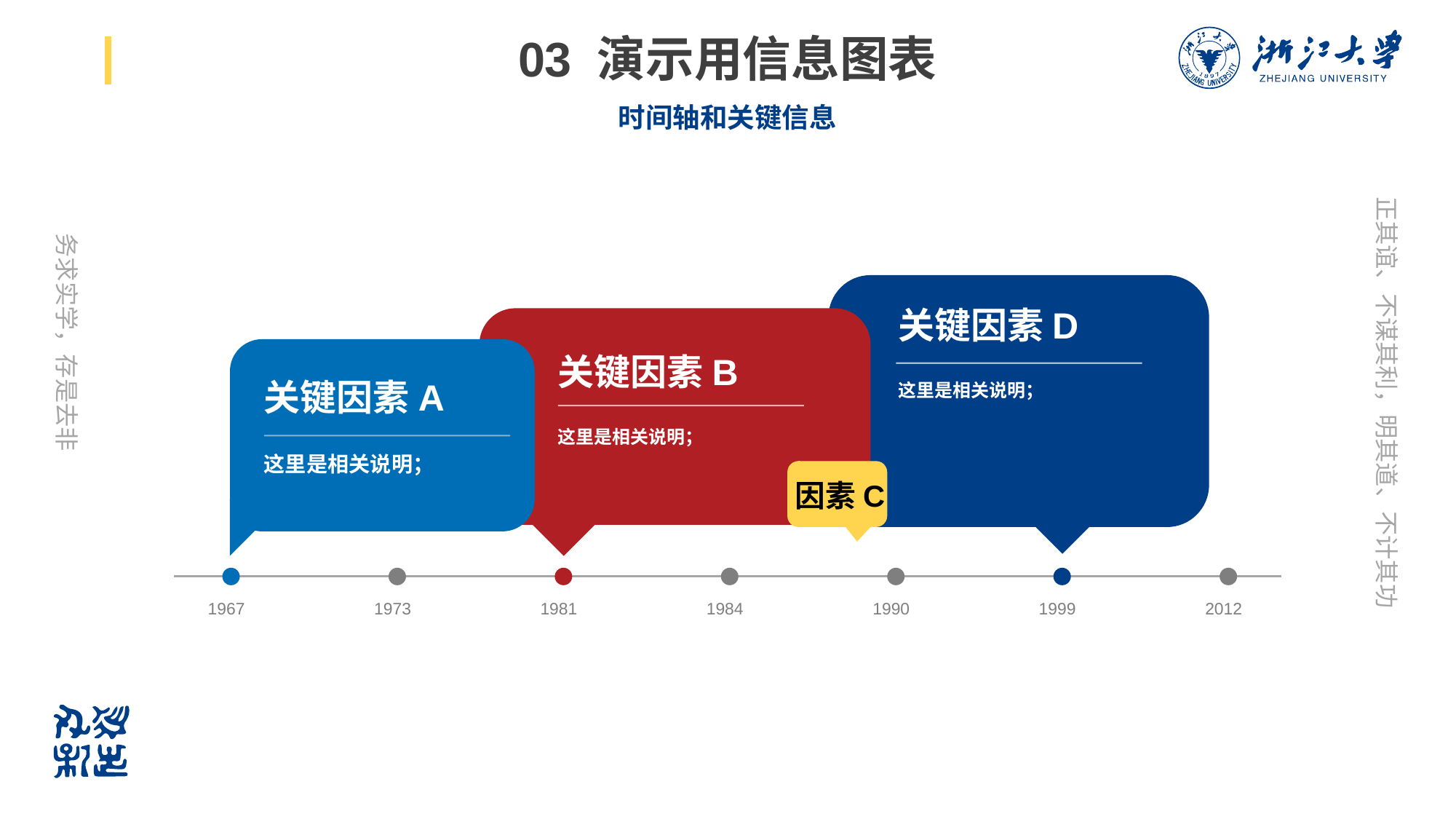

# 03 演示用信息图表
时间轴和关键信息

关键因素D

这里是相关说明；

关键因素A

这里是相关说明；
关键因素B

这里是相关说明；

因素C

1967
1973
1981
1984
1990
1999
2012
12